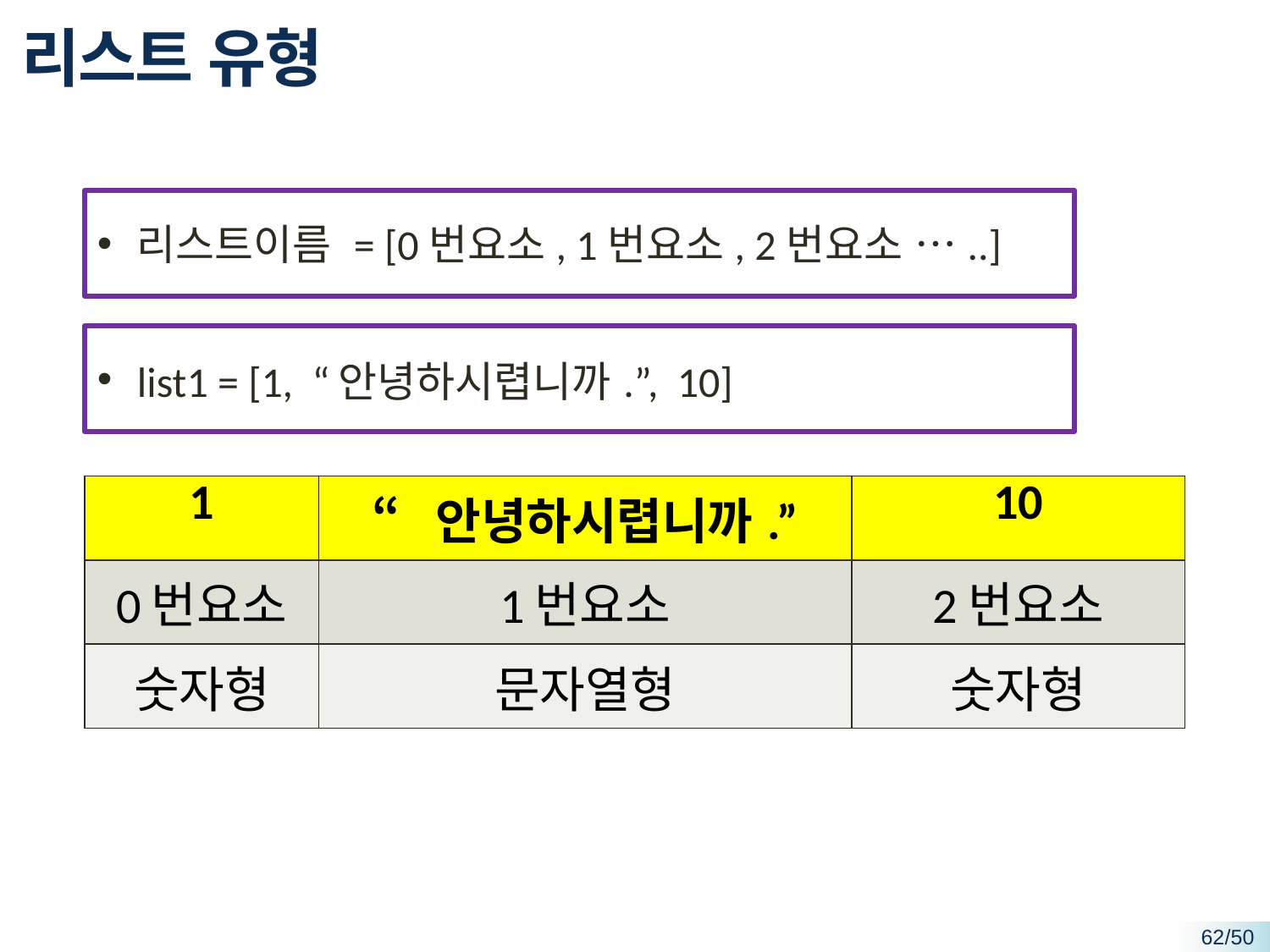

# 리스트 유형
리스트이름 = [0번요소, 1번요소, 2번요소 …..]
list1 = [1,  “안녕하시렵니까.”,  10]
| 1 | “안녕하시렵니까.” | 10 |
| --- | --- | --- |
| 0번요소 | 1번요소 | 2번요소 |
| 숫자형 | 문자열형 | 숫자형 |